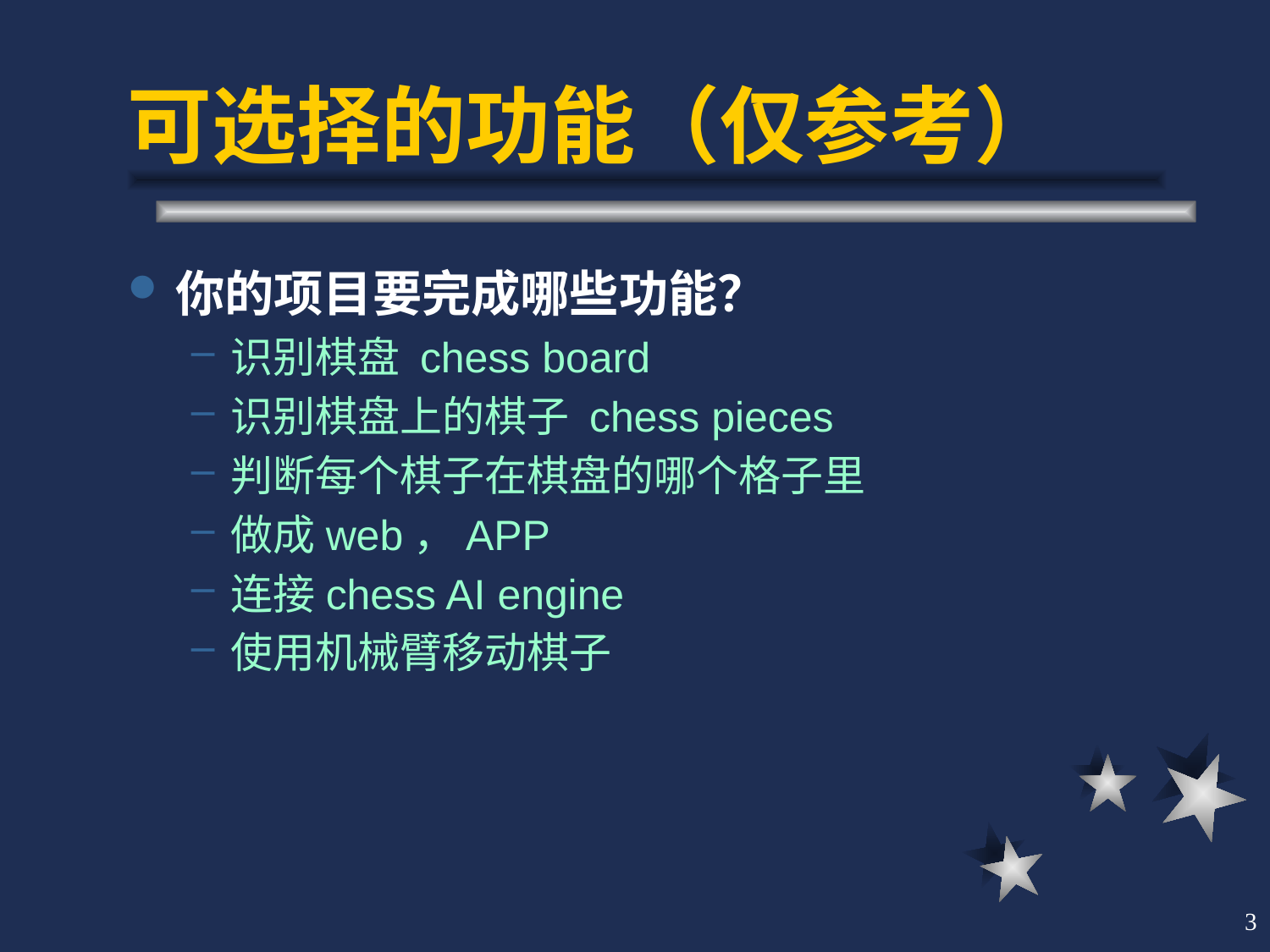

# 可选择的功能（仅参考）
你的项目要完成哪些功能？
识别棋盘 chess board
识别棋盘上的棋子 chess pieces
判断每个棋子在棋盘的哪个格子里
做成web，APP
连接chess AI engine
使用机械臂移动棋子
3